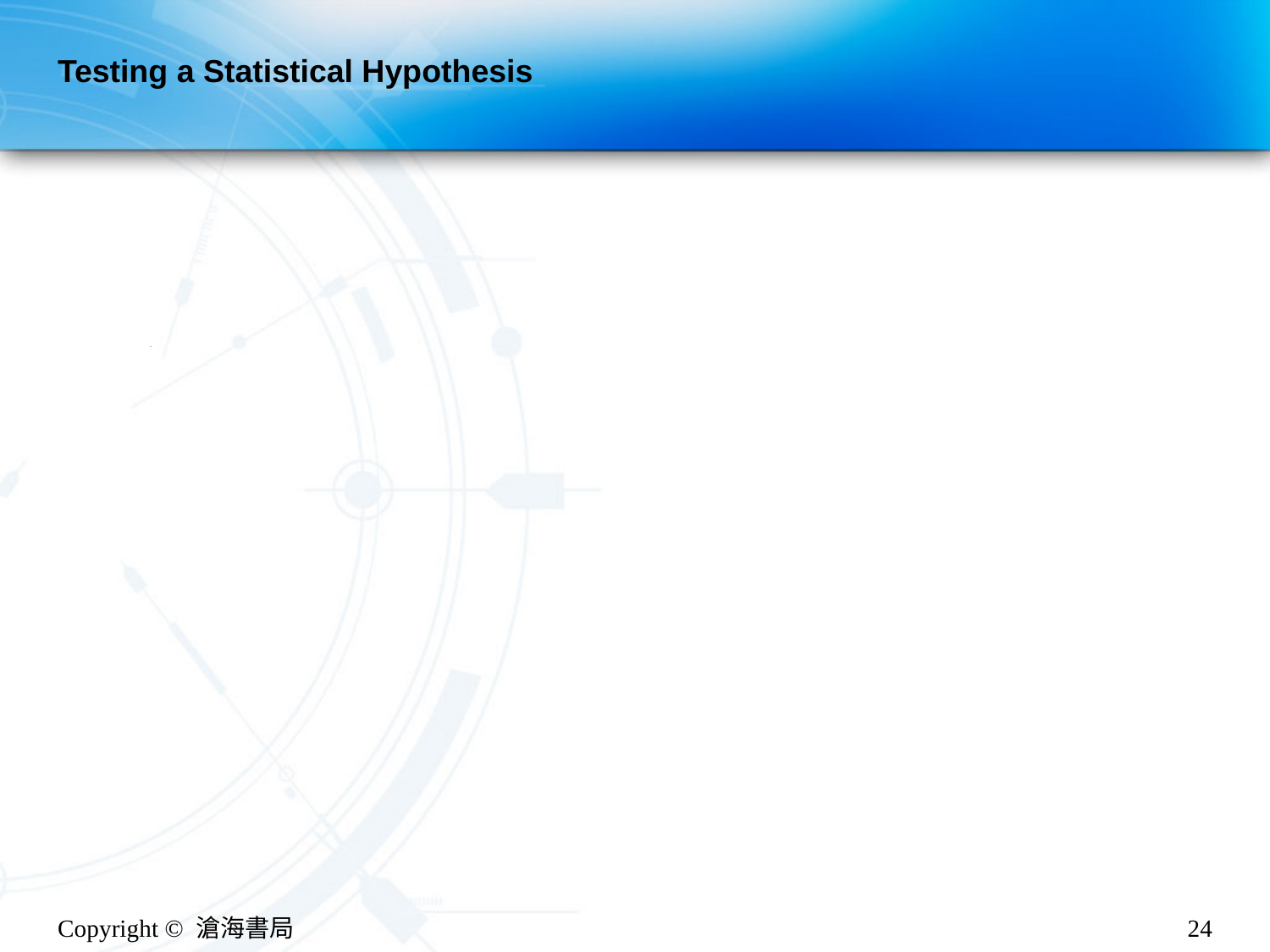

# Testing a Statistical Hypothesis
~
Copyright © 滄海書局
24